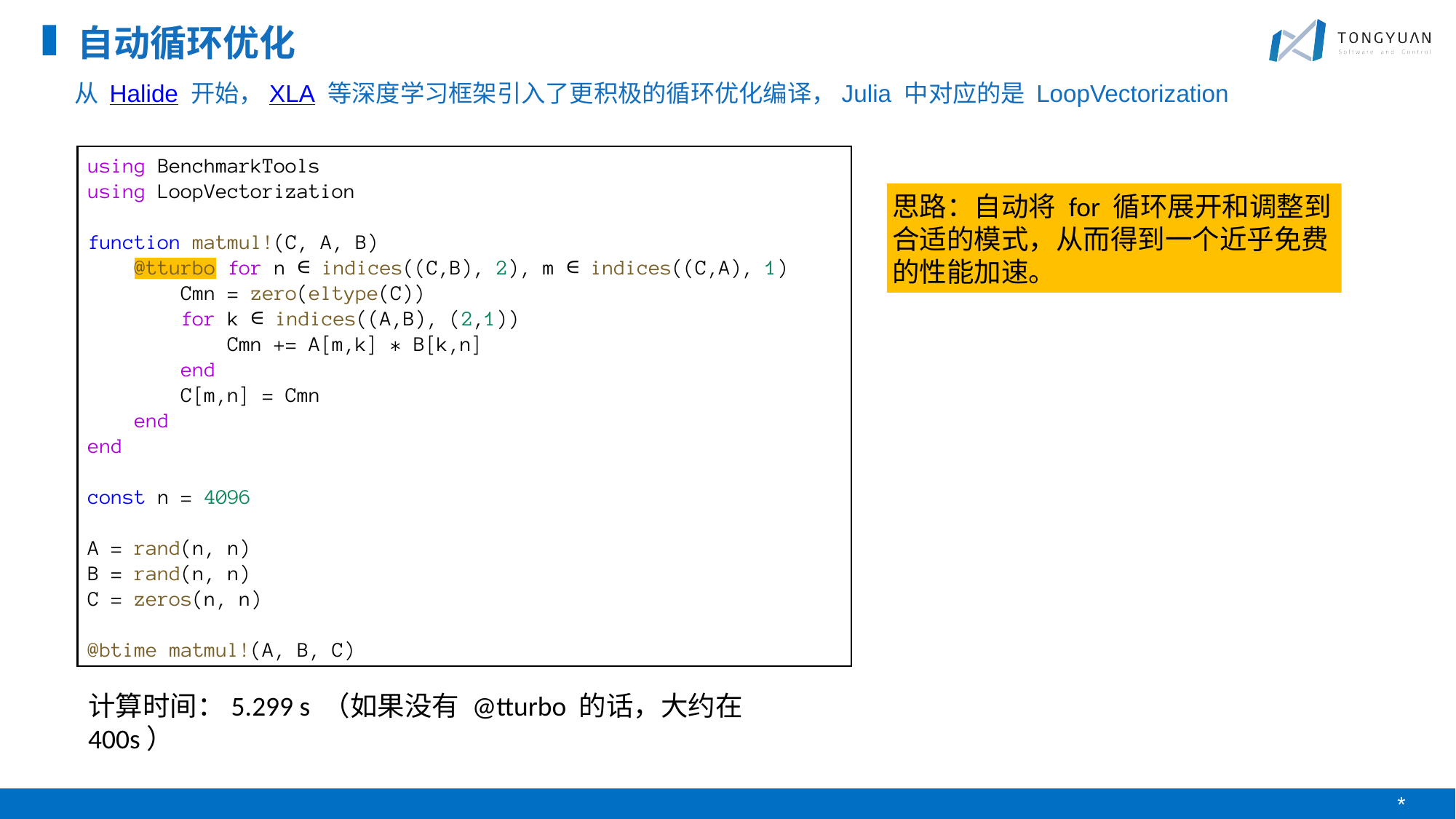

自动循环优化
从 Halide 开始，XLA 等深度学习框架引入了更积极的循环优化编译，Julia 中对应的是 LoopVectorization
using BenchmarkTools
using LoopVectorization
function matmul!(C, A, B)
    @tturbo for n ∈ indices((C,B), 2), m ∈ indices((C,A), 1)
        Cmn = zero(eltype(C))
        for k ∈ indices((A,B), (2,1))
            Cmn += A[m,k] * B[k,n]
        end
        C[m,n] = Cmn
    end
end
const n = 4096
A = rand(n, n)
B = rand(n, n)
C = zeros(n, n)
@btime matmul!(A, B, C)
思路：自动将 for 循环展开和调整到合适的模式，从而得到一个近乎免费的性能加速。
计算时间：5.299 s （如果没有 @tturbo 的话，大约在 400s）
*